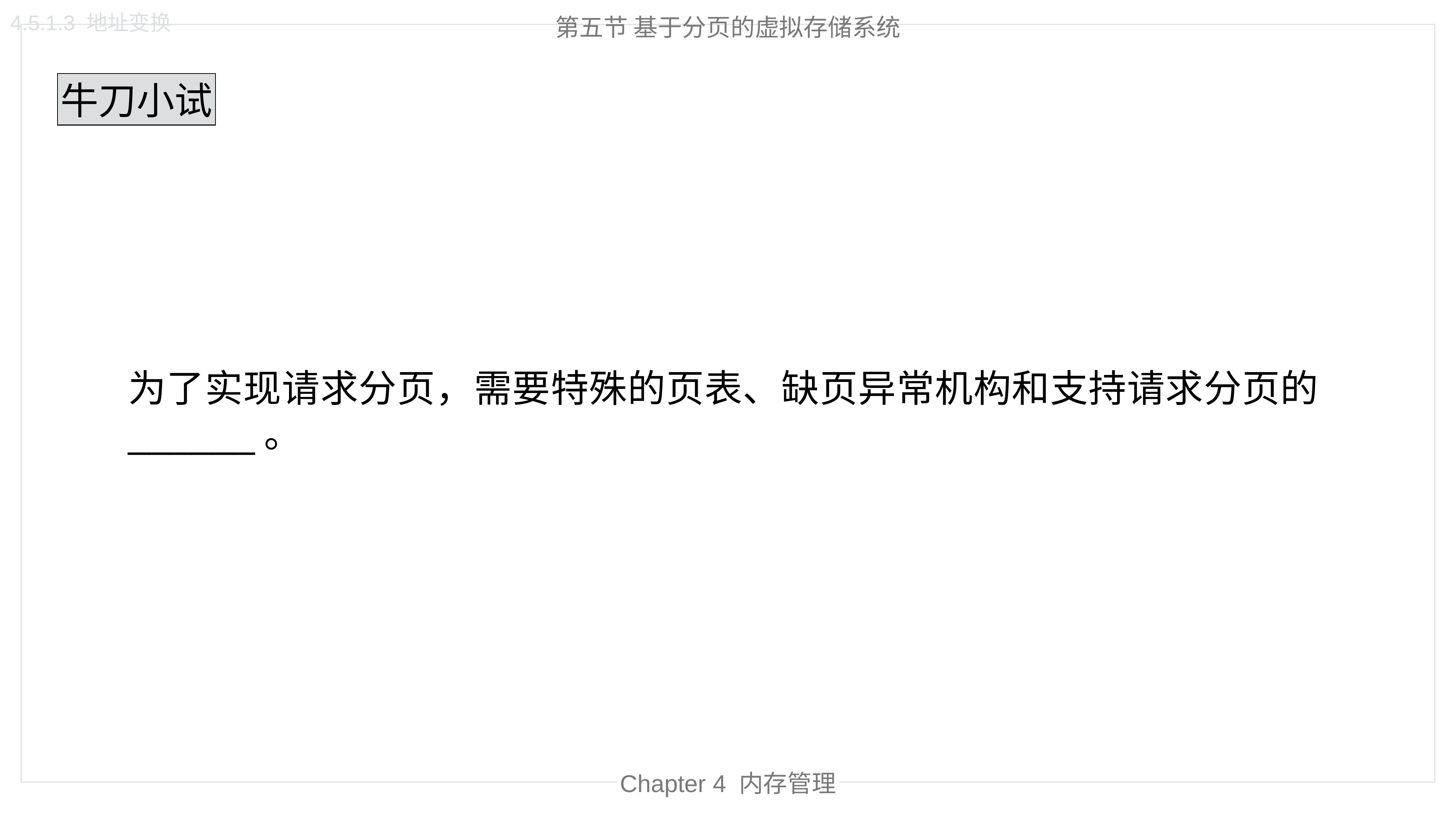

4.5.1.3 地址变换
第五节 基于分页的虚拟存储系统

牛刀小试
为了实现请求分页，需要特殊的页表、缺页异常机构和支持请求分页的______。
Chapter 4 内存管理